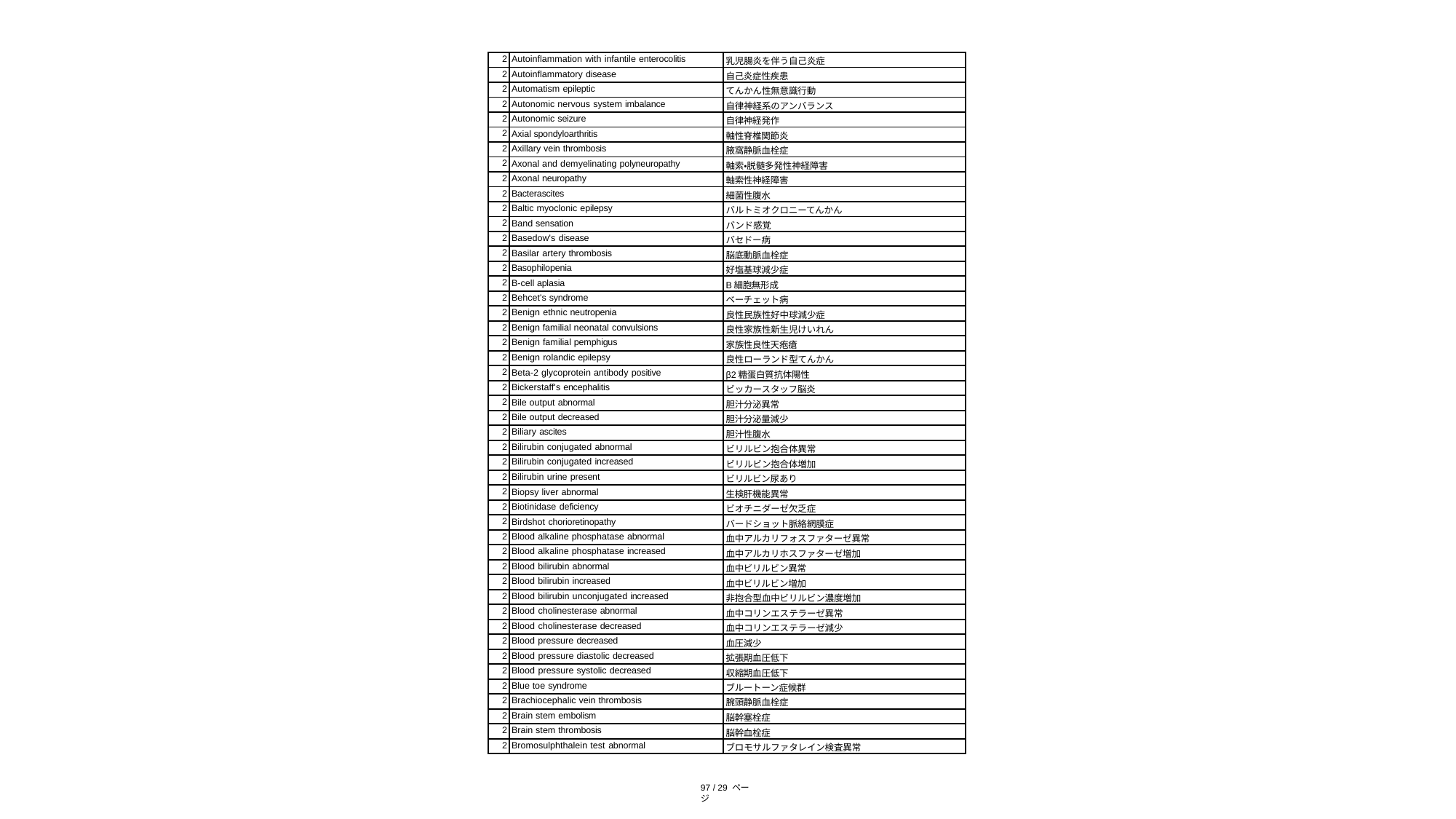

| 2 | Autoinflammation with infantile enterocolitis | 乳児腸炎を伴う自己炎症 |
| --- | --- | --- |
| 2 | Autoinflammatory disease | 自己炎症性疾患 |
| 2 | Automatism epileptic | てんかん性無意識行動 |
| 2 | Autonomic nervous system imbalance | 自律神経系のアンバランス |
| 2 | Autonomic seizure | 自律神経発作 |
| 2 | Axial spondyloarthritis | 軸性脊椎関節炎 |
| 2 | Axillary vein thrombosis | 腋窩静脈血栓症 |
| 2 | Axonal and demyelinating polyneuropathy | 軸索・脱髄多発性神経障害 |
| 2 | Axonal neuropathy | 軸索性神経障害 |
| 2 | Bacterascites | 細菌性腹水 |
| 2 | Baltic myoclonic epilepsy | バルトミオクロニーてんかん |
| 2 | Band sensation | バンド感覚 |
| 2 | Basedow's disease | バセドー病 |
| 2 | Basilar artery thrombosis | 脳底動脈血栓症 |
| 2 | Basophilopenia | 好塩基球減少症 |
| 2 | B-cell aplasia | B細胞無形成 |
| 2 | Behcet's syndrome | ベーチェット病 |
| 2 | Benign ethnic neutropenia | 良性民族性好中球減少症 |
| 2 | Benign familial neonatal convulsions | 良性家族性新生児けいれん |
| 2 | Benign familial pemphigus | 家族性良性天疱瘡 |
| 2 | Benign rolandic epilepsy | 良性ローランド型てんかん |
| 2 | Beta-2 glycoprotein antibody positive | β2糖蛋白質抗体陽性 |
| 2 | Bickerstaff's encephalitis | ビッカースタッフ脳炎 |
| 2 | Bile output abnormal | 胆汁分泌異常 |
| 2 | Bile output decreased | 胆汁分泌量減少 |
| 2 | Biliary ascites | 胆汁性腹水 |
| 2 | Bilirubin conjugated abnormal | ビリルビン抱合体異常 |
| 2 | Bilirubin conjugated increased | ビリルビン抱合体増加 |
| 2 | Bilirubin urine present | ビリルビン尿あり |
| 2 | Biopsy liver abnormal | 生検肝機能異常 |
| 2 | Biotinidase deficiency | ビオチニダーゼ欠乏症 |
| 2 | Birdshot chorioretinopathy | バードショット脈絡網膜症 |
| 2 | Blood alkaline phosphatase abnormal | 血中アルカリフォスファターゼ異常 |
| 2 | Blood alkaline phosphatase increased | 血中アルカリホスファターゼ増加 |
| 2 | Blood bilirubin abnormal | 血中ビリルビン異常 |
| 2 | Blood bilirubin increased | 血中ビリルビン増加 |
| 2 | Blood bilirubin unconjugated increased | 非抱合型血中ビリルビン濃度増加 |
| 2 | Blood cholinesterase abnormal | 血中コリンエステラーゼ異常 |
| 2 | Blood cholinesterase decreased | 血中コリンエステラーゼ減少 |
| 2 | Blood pressure decreased | 血圧減少 |
| 2 | Blood pressure diastolic decreased | 拡張期血圧低下 |
| 2 | Blood pressure systolic decreased | 収縮期血圧低下 |
| 2 | Blue toe syndrome | ブルートーン症候群 |
| 2 | Brachiocephalic vein thrombosis | 腕頭静脈血栓症 |
| 2 | Brain stem embolism | 脳幹塞栓症 |
| 2 | Brain stem thrombosis | 脳幹血栓症 |
| 2 | Bromosulphthalein test abnormal | ブロモサルファタレイン検査異常 |
97 / 29 ページ